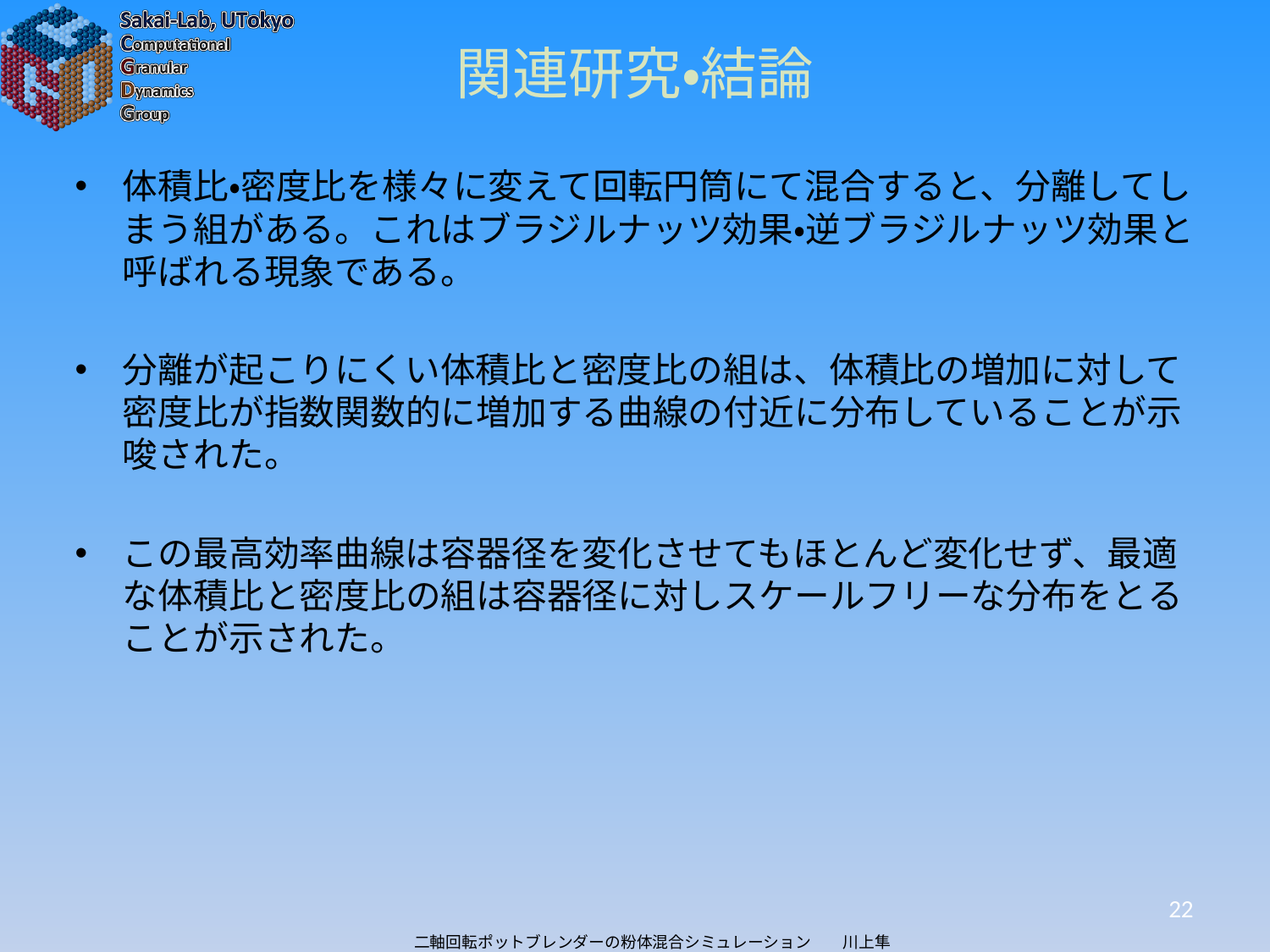

# 関連研究・結論
体積比・密度比を様々に変えて回転円筒にて混合すると、分離してしまう組がある。これはブラジルナッツ効果・逆ブラジルナッツ効果と呼ばれる現象である。

分離が起こりにくい体積比と密度比の組は、体積比の増加に対して密度比が指数関数的に増加する曲線の付近に分布していることが示唆された。

この最高効率曲線は容器径を変化させてもほとんど変化せず、最適な体積比と密度比の組は容器径に対しスケールフリーな分布をとることが示された。
22